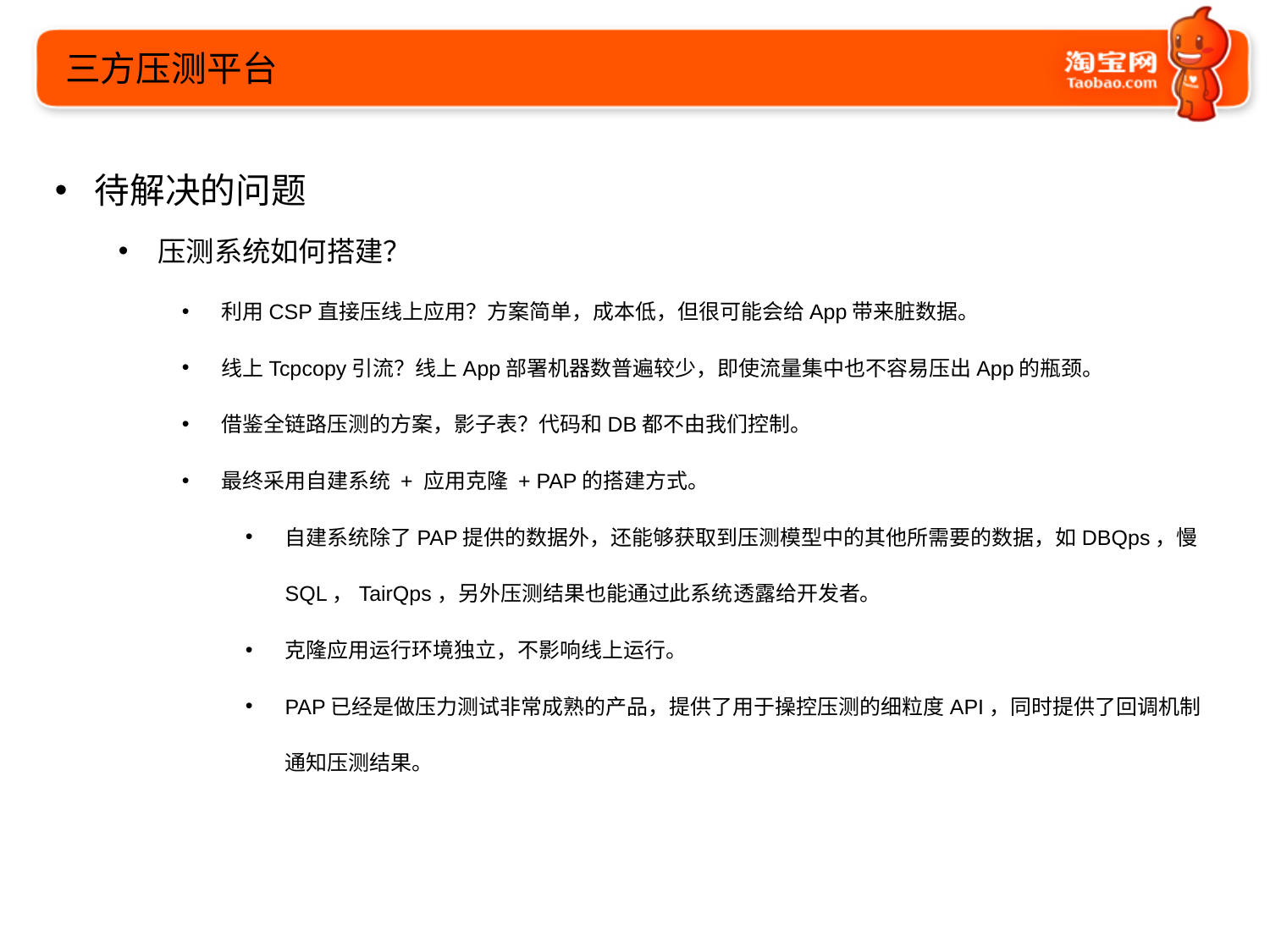

三方压测平台
待解决的问题
压测系统如何搭建？
利用CSP直接压线上应用？方案简单，成本低，但很可能会给App带来脏数据。
线上Tcpcopy引流？线上App部署机器数普遍较少，即使流量集中也不容易压出App的瓶颈。
借鉴全链路压测的方案，影子表？代码和DB都不由我们控制。
最终采用自建系统 + 应用克隆 + PAP的搭建方式。
自建系统除了PAP提供的数据外，还能够获取到压测模型中的其他所需要的数据，如DBQps，慢SQL，TairQps，另外压测结果也能通过此系统透露给开发者。
克隆应用运行环境独立，不影响线上运行。
PAP已经是做压力测试非常成熟的产品，提供了用于操控压测的细粒度API，同时提供了回调机制通知压测结果。